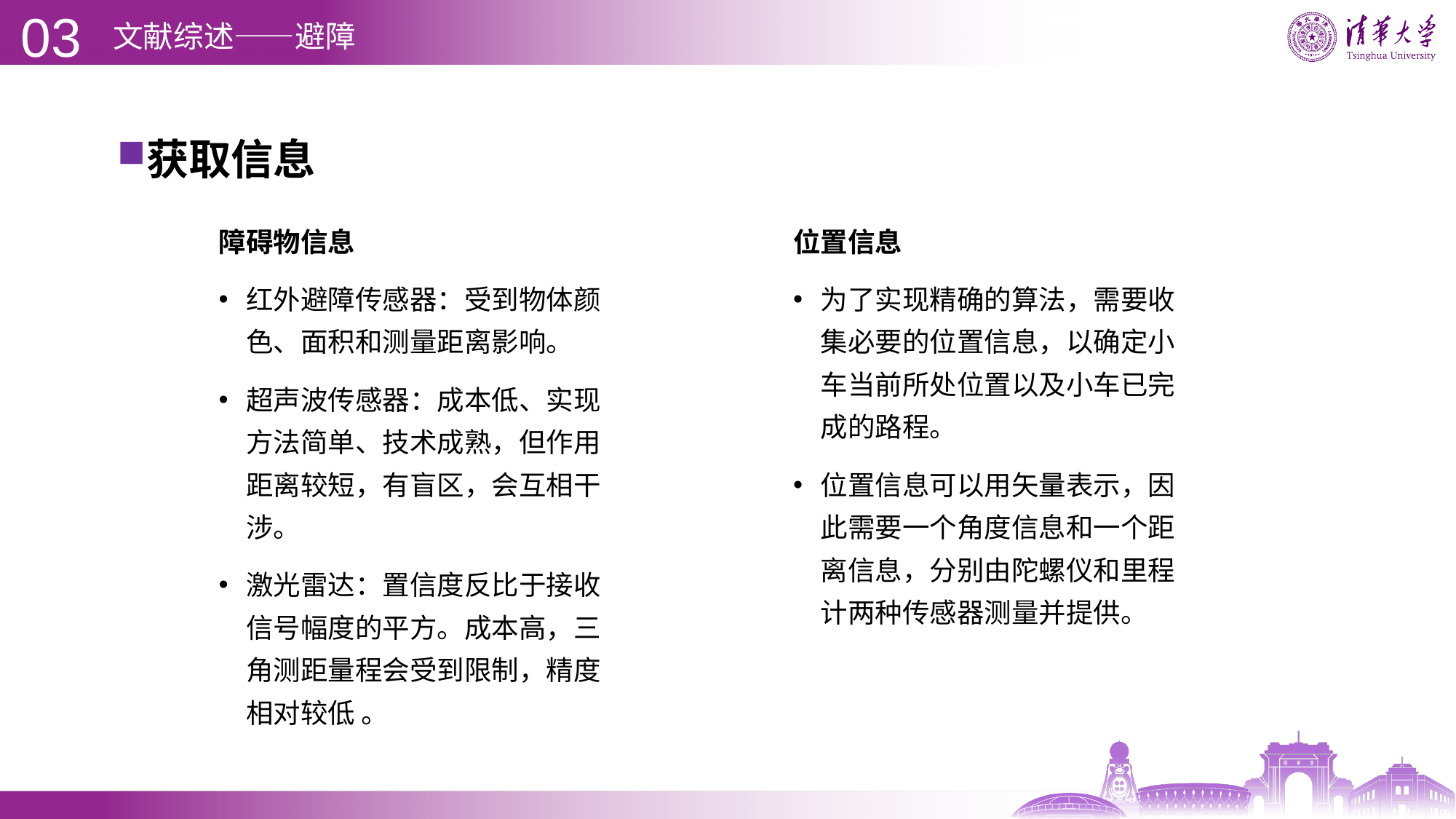

03
# 文献综述——避障
获取信息
障碍物信息
红外避障传感器：受到物体颜色、面积和测量距离影响。
超声波传感器：成本低、实现方法简单、技术成熟，但作用距离较短，有盲区，会互相干涉。
激光雷达：置信度反比于接收信号幅度的平方。成本高，三角测距量程会受到限制，精度相对较低 。
位置信息
为了实现精确的算法，需要收集必要的位置信息，以确定小车当前所处位置以及小车已完成的路程。
位置信息可以用矢量表示，因此需要一个角度信息和一个距离信息，分别由陀螺仪和里程计两种传感器测量并提供。